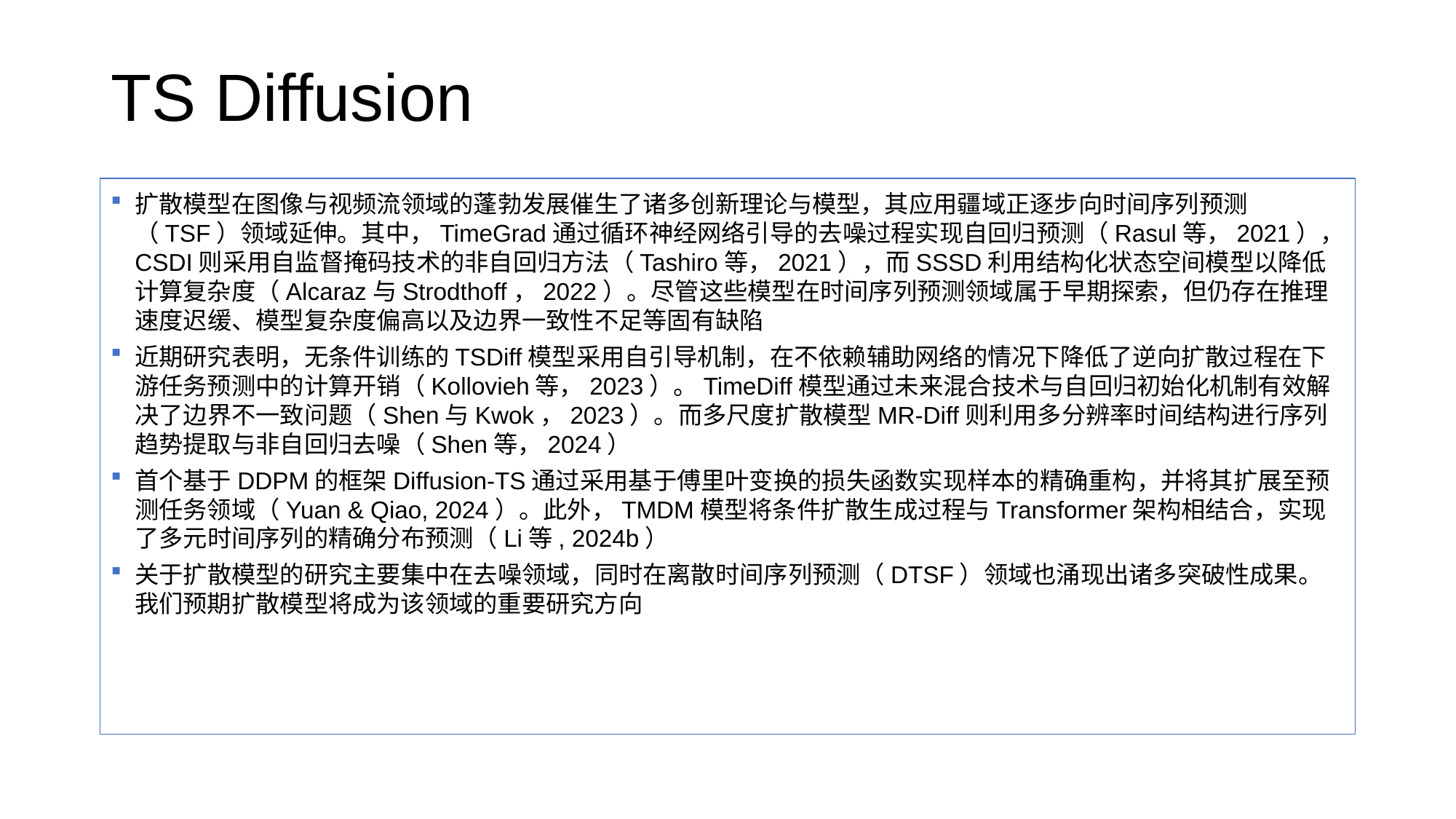

# TS Diffusion
扩散模型在图像与视频流领域的蓬勃发展催生了诸多创新理论与模型，其应用疆域正逐步向时间序列预测（TSF）领域延伸。其中，TimeGrad通过循环神经网络引导的去噪过程实现自回归预测（Rasul等，2021），CSDI则采用自监督掩码技术的非自回归方法（Tashiro等，2021），而SSSD利用结构化状态空间模型以降低计算复杂度（Alcaraz与Strodthoff，2022）。尽管这些模型在时间序列预测领域属于早期探索，但仍存在推理速度迟缓、模型复杂度偏高以及边界一致性不足等固有缺陷
近期研究表明，无条件训练的TSDiff模型采用自引导机制，在不依赖辅助网络的情况下降低了逆向扩散过程在下游任务预测中的计算开销（Kollovieh等，2023）。TimeDiff模型通过未来混合技术与自回归初始化机制有效解决了边界不一致问题（Shen与Kwok，2023）。而多尺度扩散模型MR-Diff则利用多分辨率时间结构进行序列趋势提取与非自回归去噪（Shen等，2024）
首个基于DDPM的框架Diffusion-TS通过采用基于傅里叶变换的损失函数实现样本的精确重构，并将其扩展至预测任务领域（Yuan & Qiao, 2024）。此外，TMDM模型将条件扩散生成过程与Transformer架构相结合，实现了多元时间序列的精确分布预测（Li等, 2024b）
关于扩散模型的研究主要集中在去噪领域，同时在离散时间序列预测（DTSF）领域也涌现出诸多突破性成果。我们预期扩散模型将成为该领域的重要研究方向